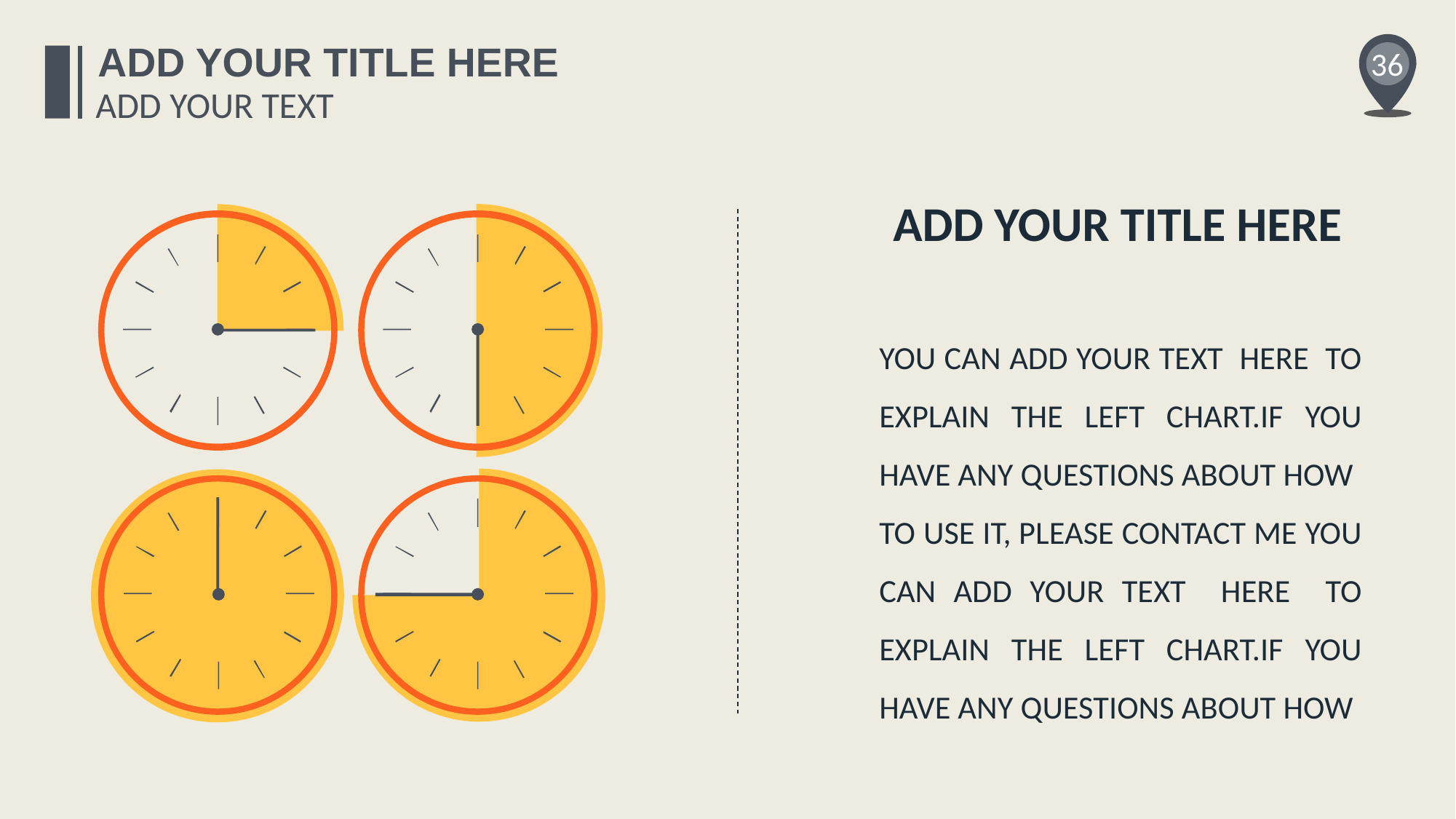

ADD YOUR TITLE HERE
36

ADD YOUR TEXT
ADD YOUR TITLE HERE

### Chart

| Category | 销售额 |
|---|---|
| 第一季度 | 50.0 |
| 第二季度 | 50.0 |

### Chart

| Category | 销售额 |
|---|---|
| 第一季度 | 25.0 |
| 第二季度 | 75.0 |

YOU CAN ADD YOUR TEXT  HERE  TO EXPLAIN THE LEFT CHART.IF YOU HAVE ANY QUESTIONS ABOUT HOW
TO USE IT, PLEASE CONTACT ME YOU CAN ADD YOUR TEXT  HERE  TO EXPLAIN THE LEFT CHART.IF YOU HAVE ANY QUESTIONS ABOUT HOW

### Chart

| Category | 销售额 |
|---|---|
| 第一季度 | 75.0 |
| 第二季度 | 25.0 |

### Chart

| Category | 销售额 |
|---|---|
| 第一季度 | 100.0 |
| 第二季度 | 0.0 |